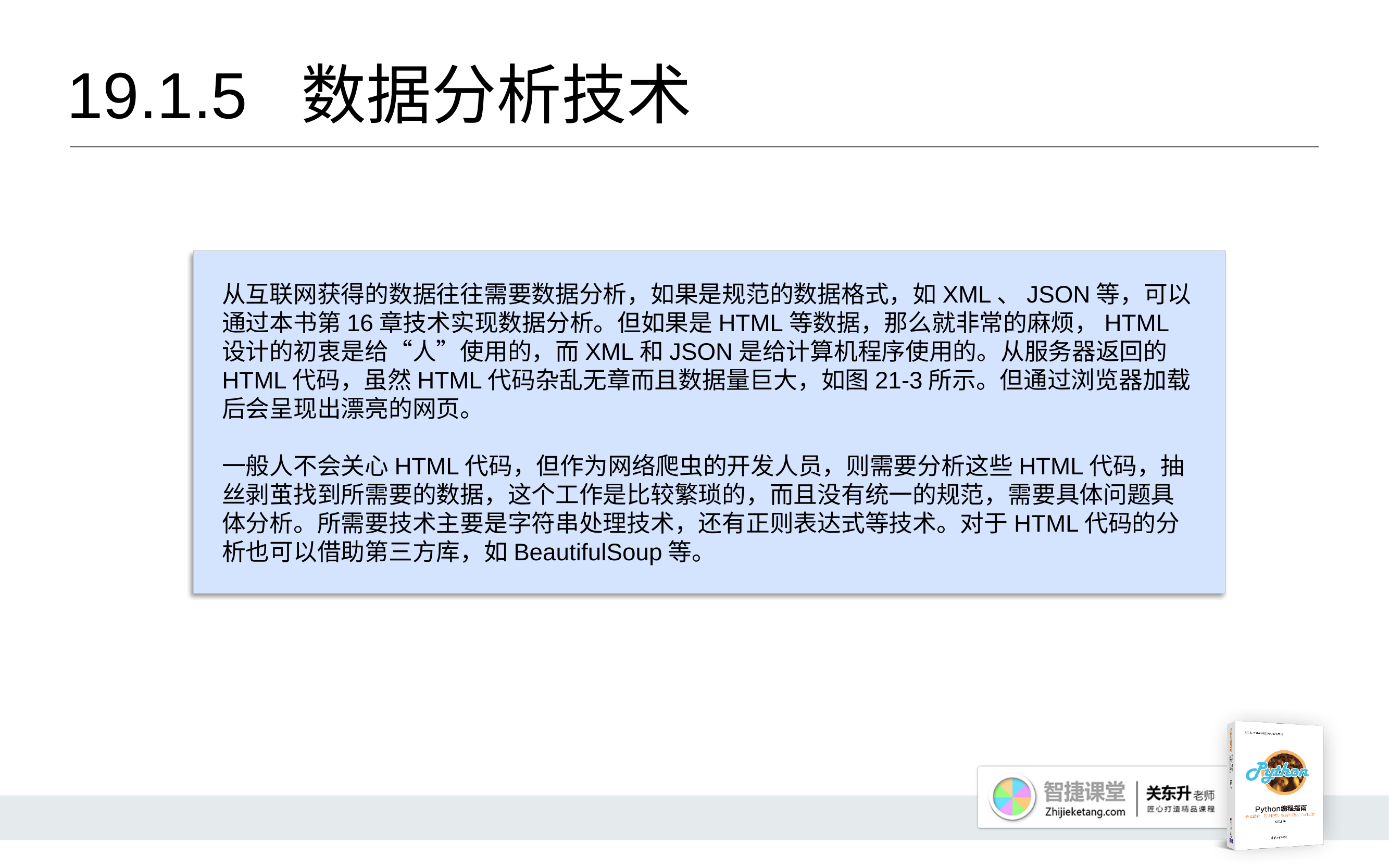

# 19.1.5 	数据分析技术
从互联网获得的数据往往需要数据分析，如果是规范的数据格式，如XML、JSON等，可以通过本书第16章技术实现数据分析。但如果是HTML等数据，那么就非常的麻烦，HTML设计的初衷是给“人”使用的，而XML和JSON是给计算机程序使用的。从服务器返回的HTML代码，虽然HTML代码杂乱无章而且数据量巨大，如图21-3所示。但通过浏览器加载后会呈现出漂亮的网页。

一般人不会关心HTML代码，但作为网络爬虫的开发人员，则需要分析这些HTML代码，抽丝剥茧找到所需要的数据，这个工作是比较繁琐的，而且没有统一的规范，需要具体问题具体分析。所需要技术主要是字符串处理技术，还有正则表达式等技术。对于HTML代码的分析也可以借助第三方库，如BeautifulSoup等。